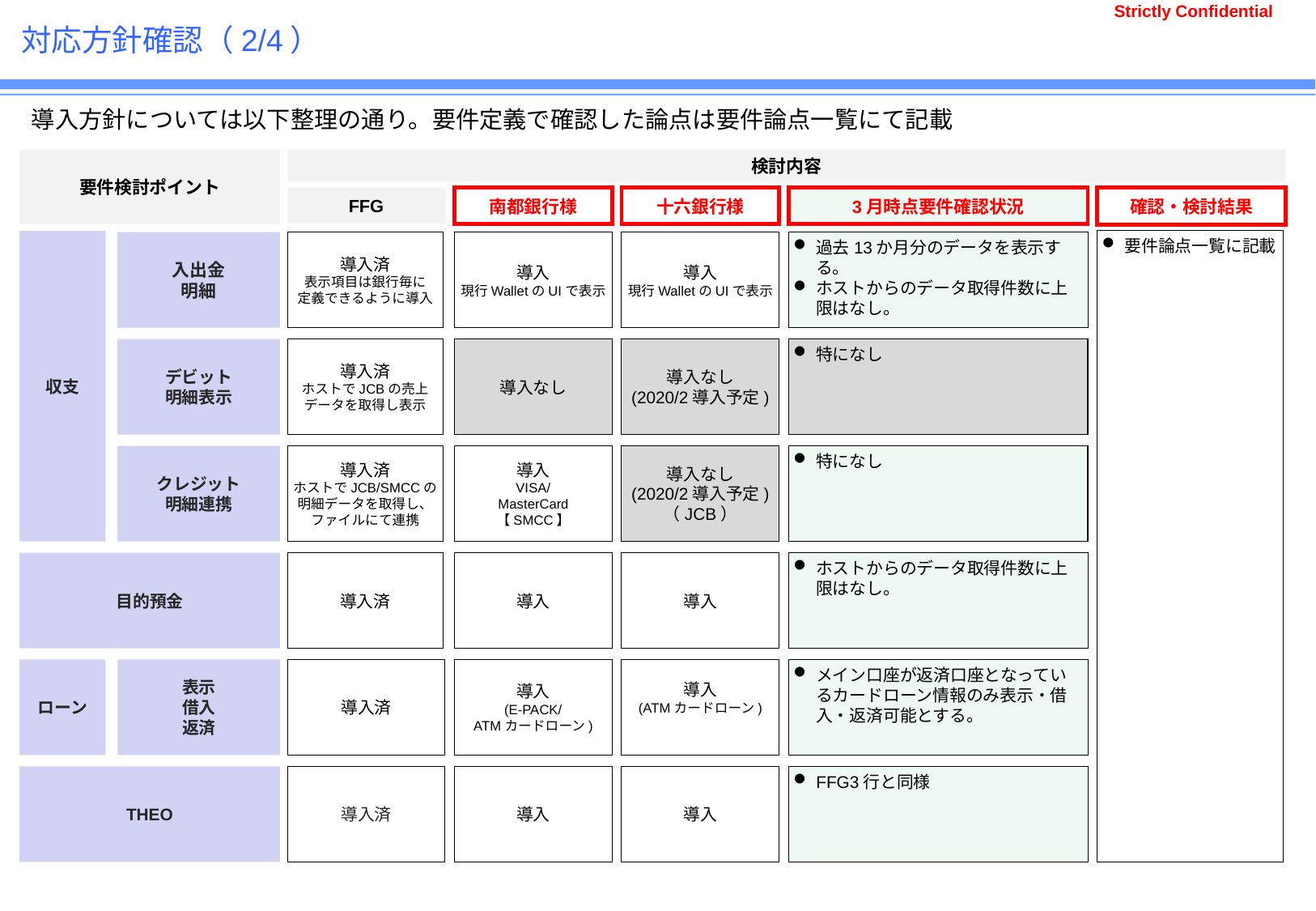

# 対応方針確認（2/4）
導入方針については以下整理の通り。要件定義で確認した論点は要件論点一覧にて記載
検討内容
要件検討ポイント
FFG
南都銀行様
十六銀行様
3月時点要件確認状況
確認・検討結果
要件論点一覧に記載
収支
入出金
明細
導入済
表示項目は銀行毎に
定義できるように導入
導入
現行WalletのUIで表示
導入
現行WalletのUIで表示
過去13か月分のデータを表示する。
ホストからのデータ取得件数に上限はなし。
デビット
明細表示
導入済
ホストでJCBの売上データを取得し表示
導入なし
導入なし
(2020/2導入予定)
特になし
クレジット
明細連携
導入済
ホストでJCB/SMCCの明細データを取得し、ファイルにて連携
導入
VISA/
MasterCard
【SMCC】
導入なし
(2020/2導入予定)
（JCB）
特になし
目的預金
導入済
導入
導入
ホストからのデータ取得件数に上限はなし。
ローン
表示
借入
返済
導入済
導入
(E-PACK/
ATMカードローン)
導入
(ATMカードローン)

メイン口座が返済口座となっているカードローン情報のみ表示・借入・返済可能とする。
THEO
導入済
導入
導入
FFG3行と同様